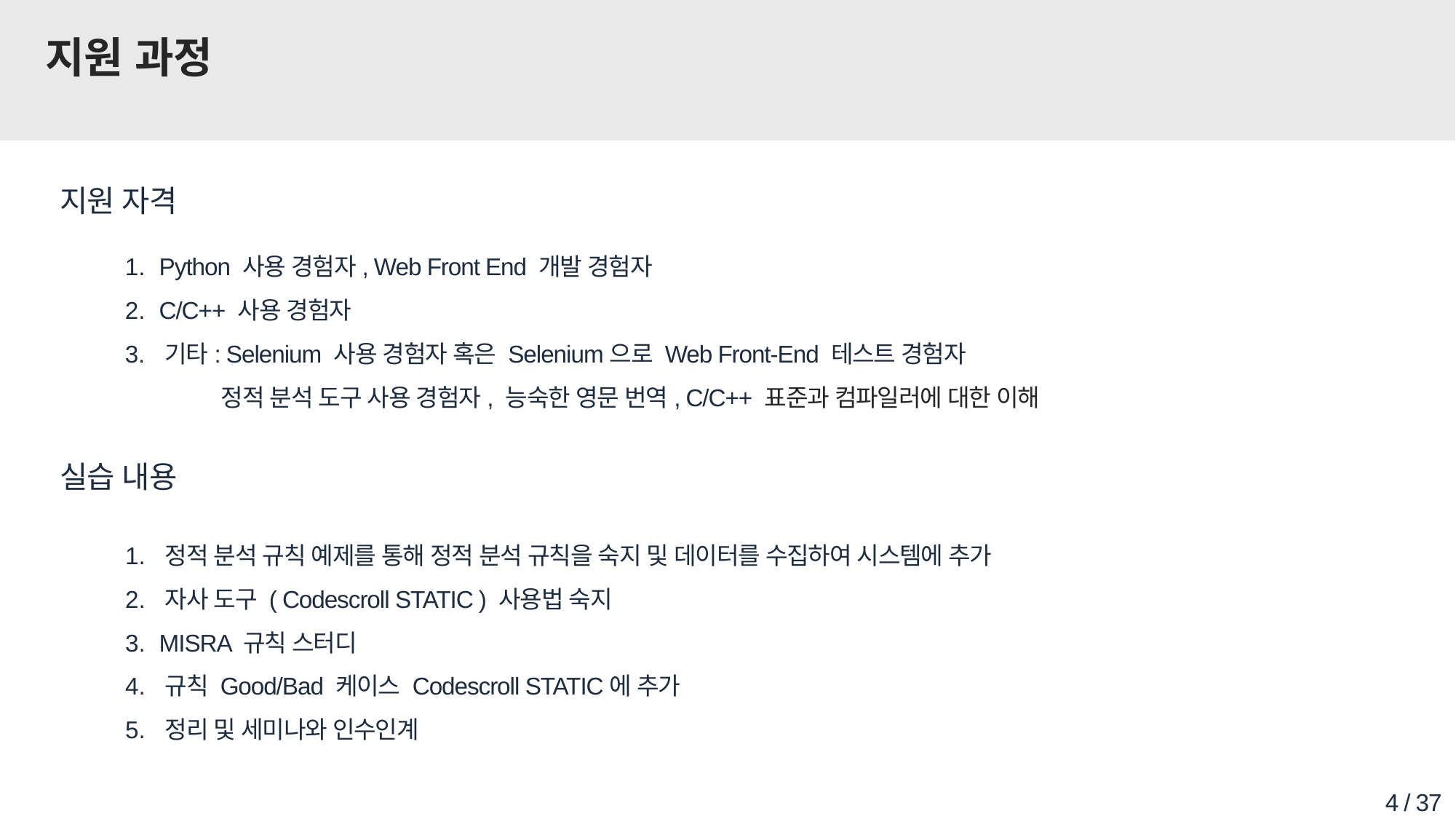

# 지원 과정
지원 자격
 Python 사용 경험자, Web Front End 개발 경험자
 C/C++ 사용 경험자
 기타: Selenium 사용 경험자 혹은 Selenium으로 Web Front-End 테스트 경험자
               정적 분석 도구 사용 경험자, 능숙한 영문 번역, C/C++ 표준과 컴파일러에 대한 이해
실습 내용
 정적 분석 규칙 예제를 통해 정적 분석 규칙을 숙지 및 데이터를 수집하여 시스템에 추가
 자사 도구 ( Codescroll STATIC ) 사용법 숙지
 MISRA 규칙 스터디
 규칙 Good/Bad 케이스 Codescroll STATIC에 추가
 정리 및 세미나와 인수인계
4 / 37